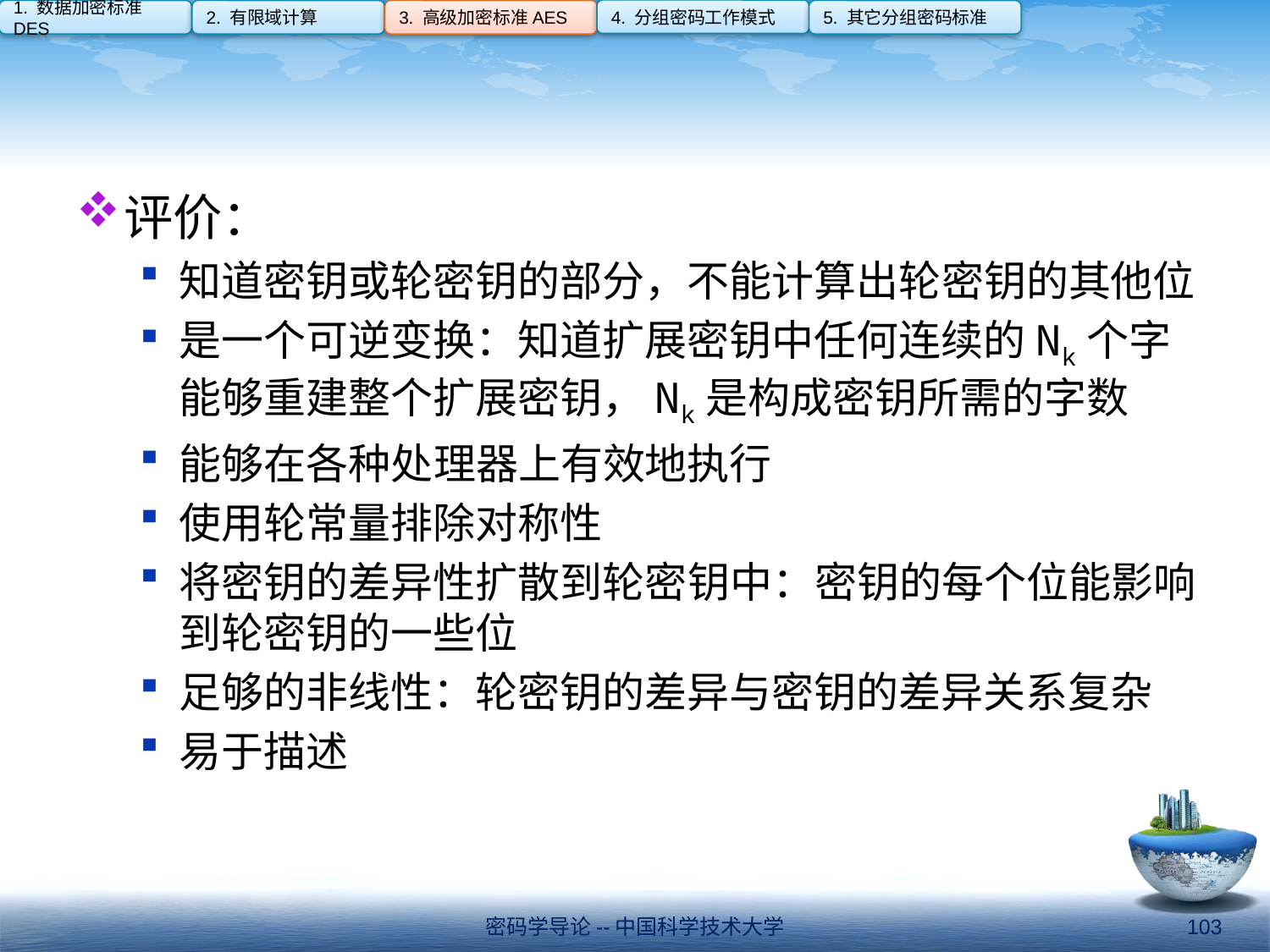

4. 分组密码工作模式
1. 数据加密标准DES
2. 有限域计算
3. 高级加密标准AES
5. 其它分组密码标准
#
评价：
知道密钥或轮密钥的部分，不能计算出轮密钥的其他位
是一个可逆变换：知道扩展密钥中任何连续的Nk个字能够重建整个扩展密钥，Nk是构成密钥所需的字数
能够在各种处理器上有效地执行
使用轮常量排除对称性
将密钥的差异性扩散到轮密钥中：密钥的每个位能影响到轮密钥的一些位
足够的非线性：轮密钥的差异与密钥的差异关系复杂
易于描述

密码学导论--中国科学技术大学
103